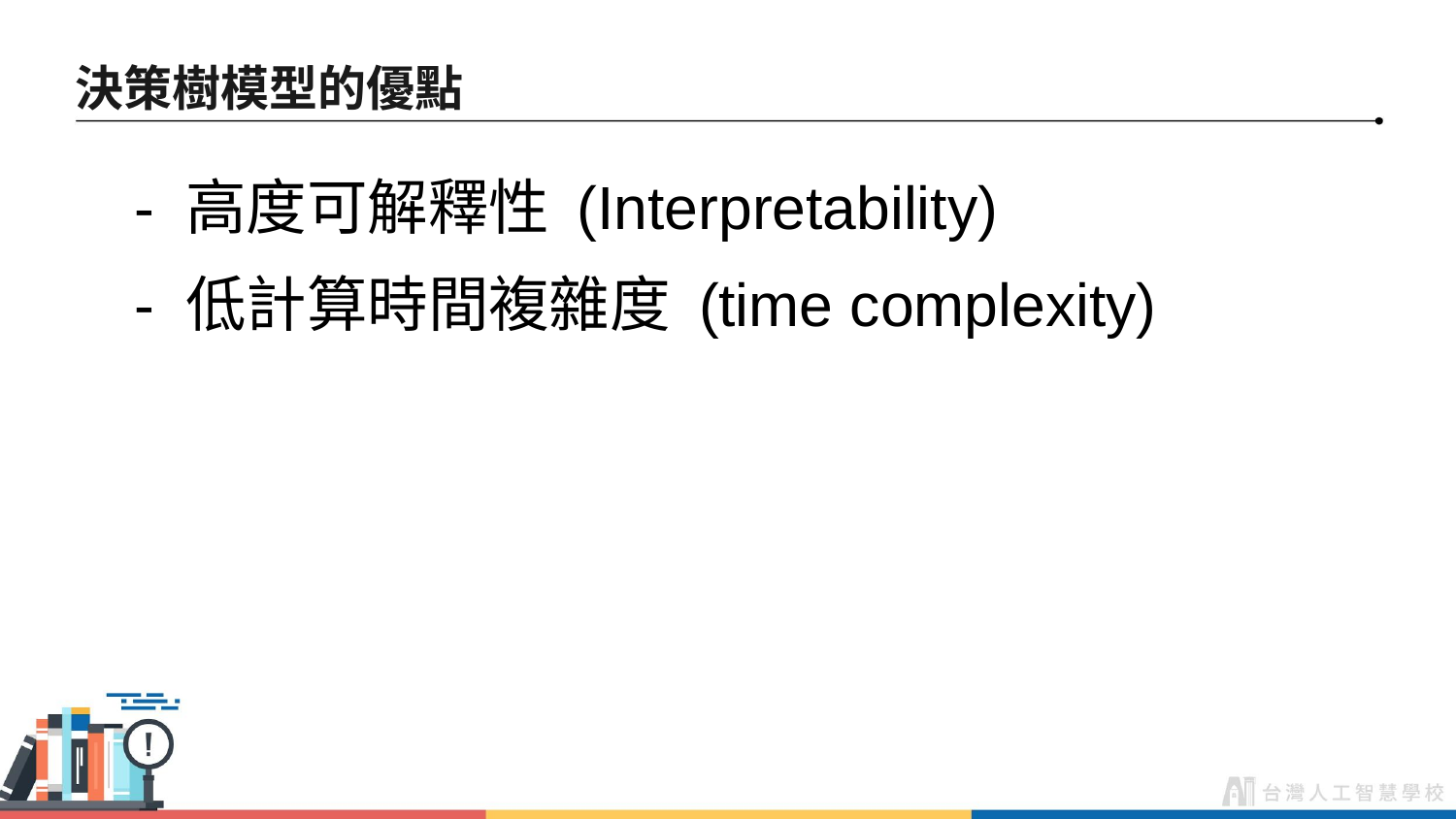

# 決策樹模型的優點

 - 高度可解釋性 (Interpretability)

 - 低計算時間複雜度 (time complexity)